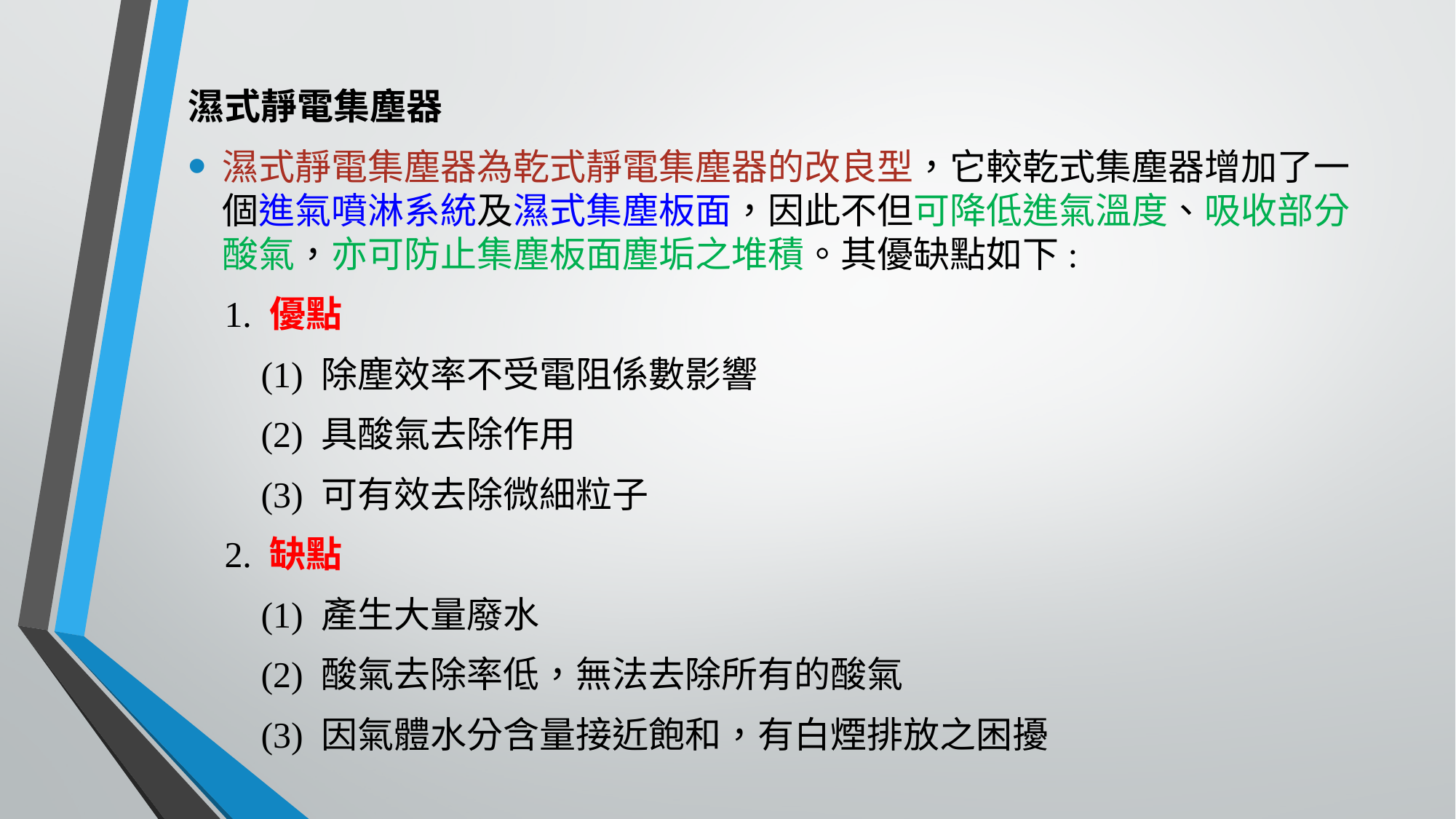

濕式靜電集塵器
濕式靜電集塵器為乾式靜電集塵器的改良型，它較乾式集塵器增加了一個進氣噴淋系統及濕式集塵板面，因此不但可降低進氣溫度、吸收部分酸氣，亦可防止集塵板面塵垢之堆積。其優缺點如下:
    1. 優點
        (1) 除塵效率不受電阻係數影響
        (2) 具酸氣去除作用
        (3) 可有效去除微細粒子
    2. 缺點
        (1) 產生大量廢水
        (2) 酸氣去除率低，無法去除所有的酸氣
        (3) 因氣體水分含量接近飽和，有白煙排放之困擾